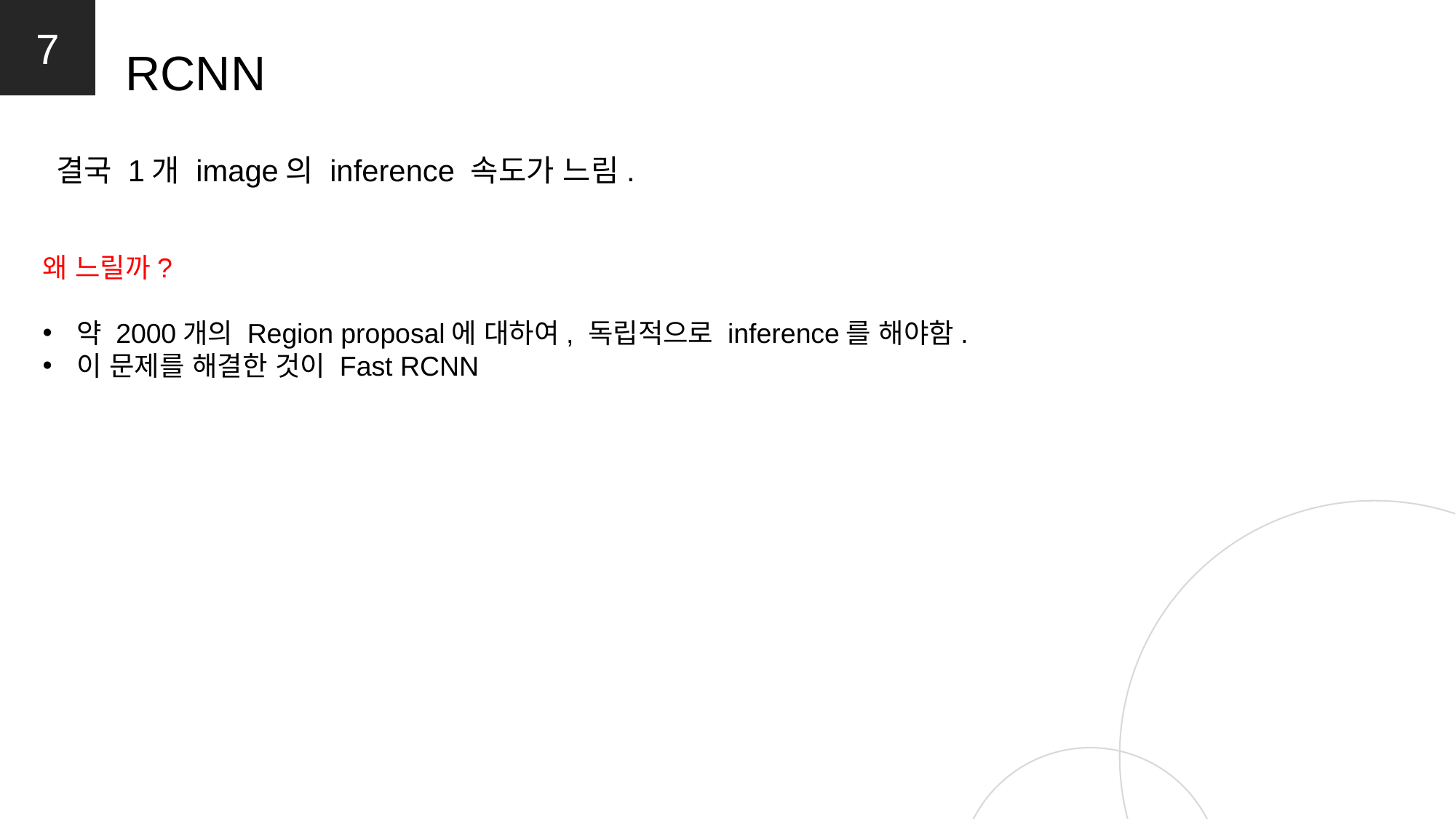

7
RCNN
결국 1개 image의 inference 속도가 느림.
왜 느릴까?

약 2000개의 Region proposal에 대하여, 독립적으로 inference를 해야함.
이 문제를 해결한 것이 Fast RCNN